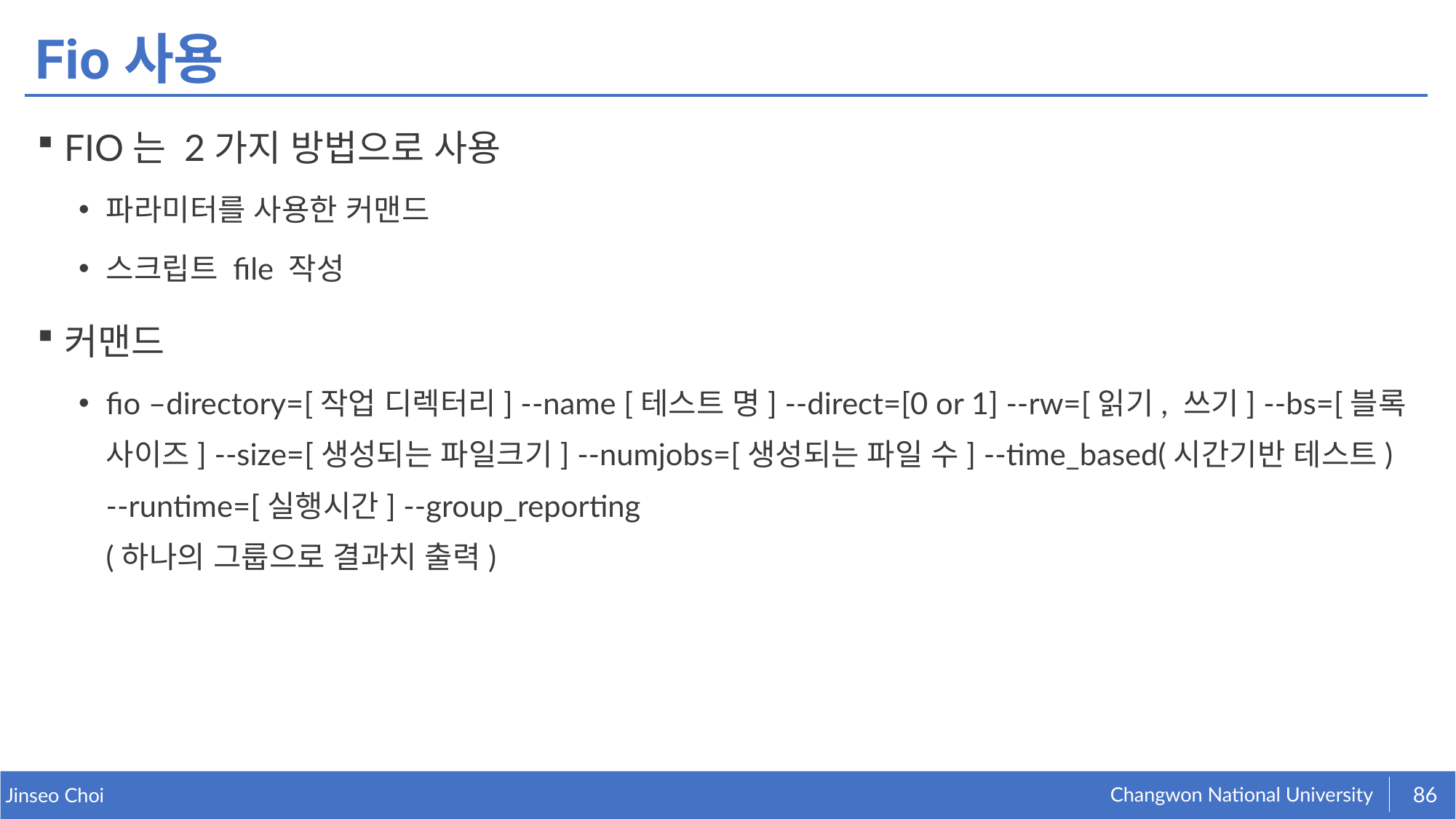

# Fio사용
FIO는 2가지 방법으로 사용
파라미터를 사용한 커맨드
스크립트 file 작성
커맨드
fio –directory=[작업 디렉터리] --name [테스트 명] --direct=[0 or 1] --rw=[읽기, 쓰기] --bs=[블록 사이즈] --size=[생성되는 파일크기] --numjobs=[생성되는 파일 수] --time_based(시간기반 테스트) --runtime=[실행시간] --group_reporting
(하나의 그룹으로 결과치 출력)

86